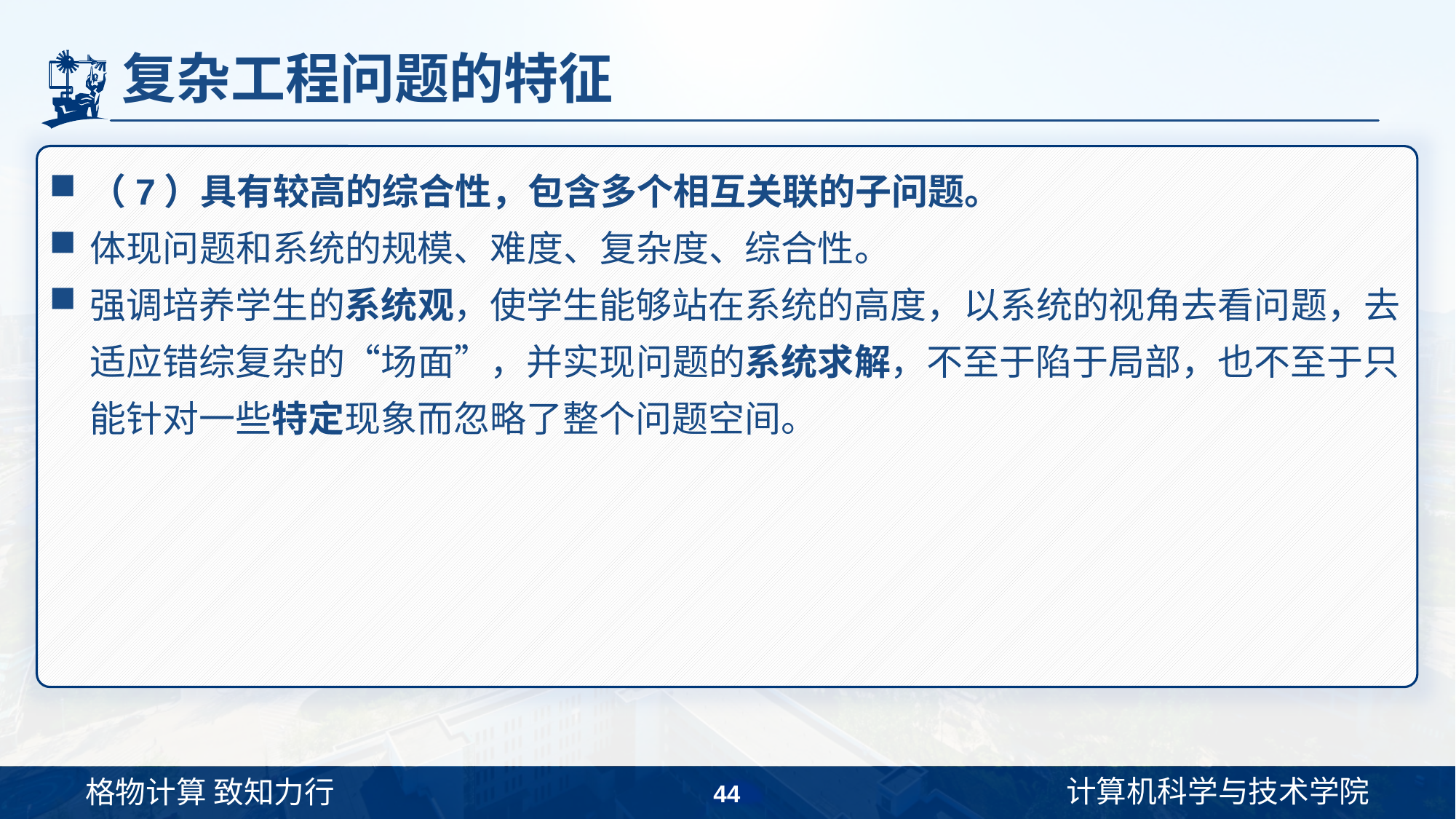

# 复杂工程问题的特征
（7）具有较高的综合性，包含多个相互关联的子问题。
体现问题和系统的规模、难度、复杂度、综合性。
强调培养学生的系统观，使学生能够站在系统的高度，以系统的视角去看问题，去适应错综复杂的“场面”，并实现问题的系统求解，不至于陷于局部，也不至于只能针对一些特定现象而忽略了整个问题空间。
44